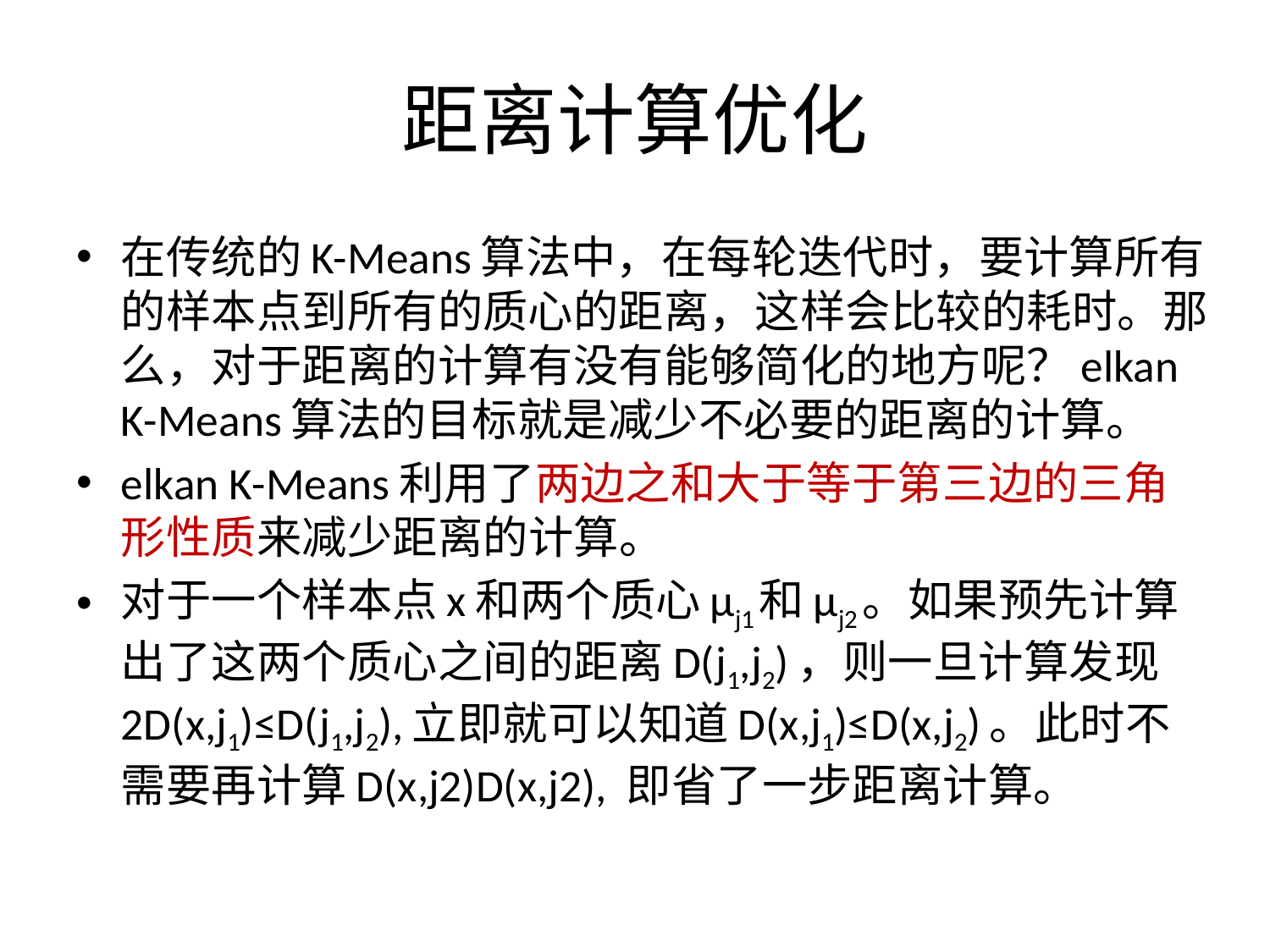

# 距离计算优化
在传统的K-Means算法中，在每轮迭代时，要计算所有的样本点到所有的质心的距离，这样会比较的耗时。那么，对于距离的计算有没有能够简化的地方呢？elkan K-Means算法的目标就是减少不必要的距离的计算。
elkan K-Means利用了两边之和大于等于第三边的三角形性质来减少距离的计算。
对于一个样本点x和两个质心μj1和μj2。如果预先计算出了这两个质心之间的距离D(j1,j2)，则一旦计算发现2D(x,j1)≤D(j1,j2),立即就可以知道D(x,j1)≤D(x,j2)。此时不需要再计算D(x,j2)D(x,j2), 即省了一步距离计算。